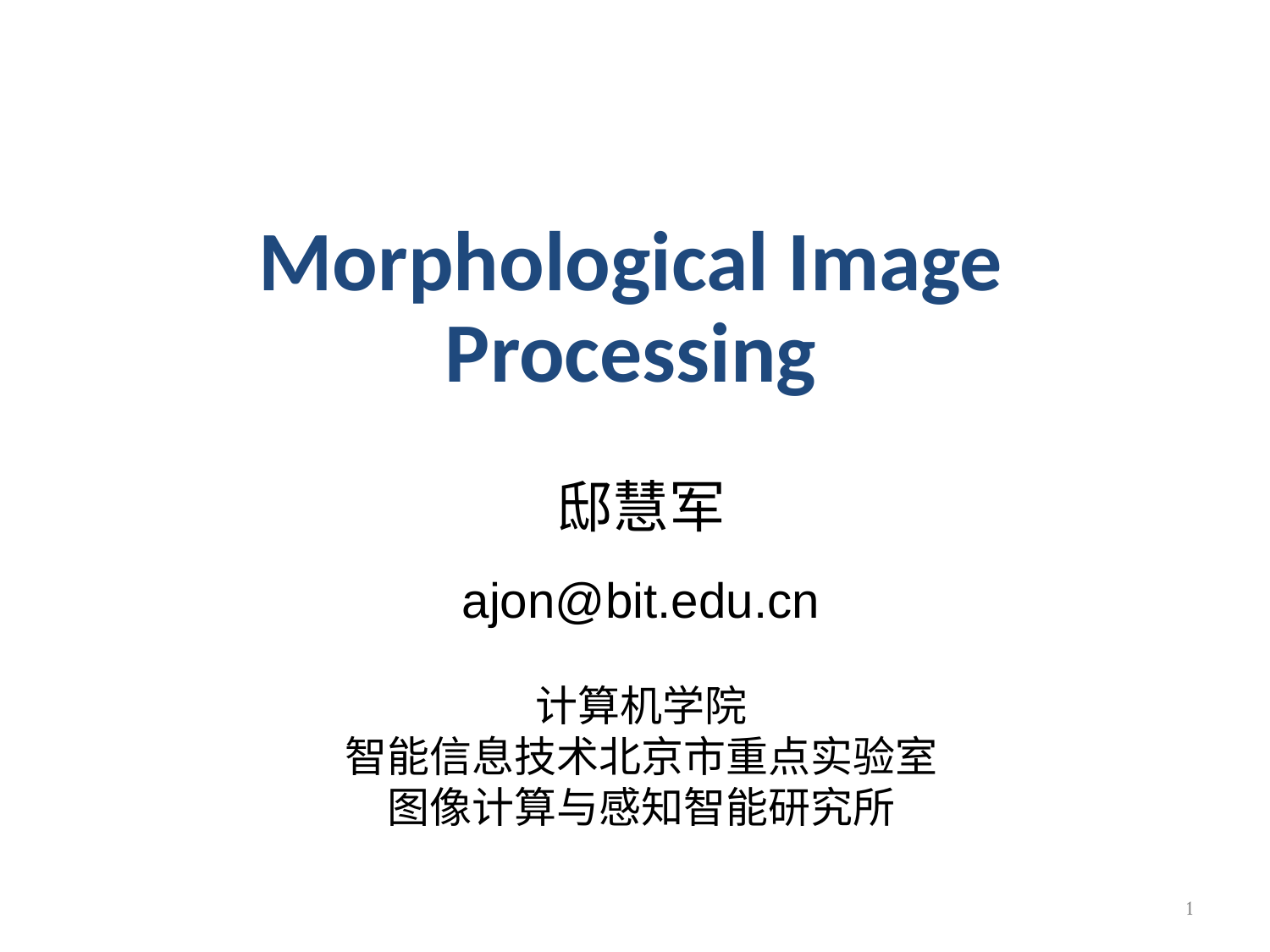

Morphological Image Processing
邸慧军
ajon@bit.edu.cn

计算机学院
智能信息技术北京市重点实验室
图像计算与感知智能研究所
1